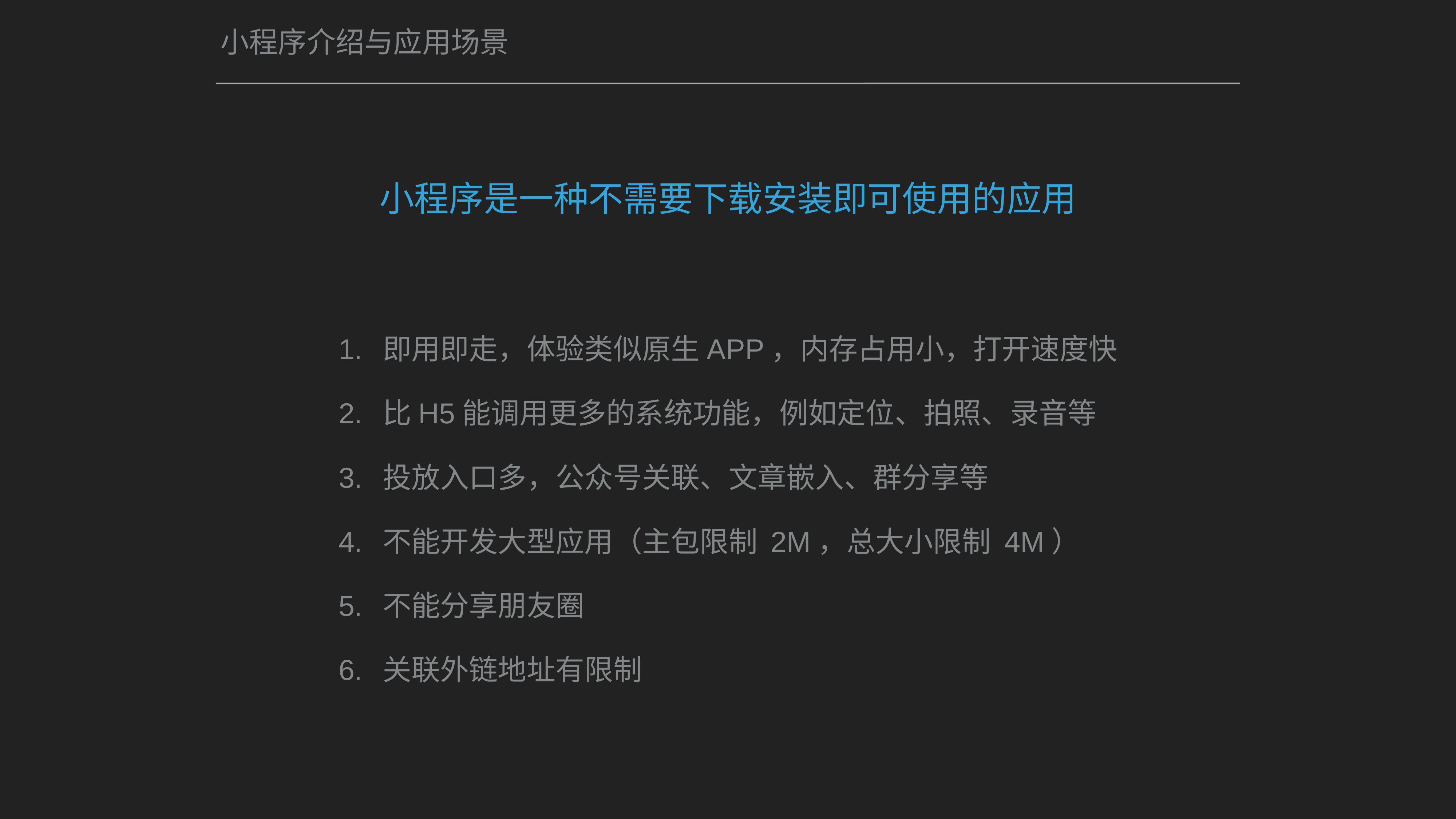

# 小程序介绍与应用场景
小程序是一种不需要下载安装即可使用的应用
即用即走，体验类似原生APP，内存占用小，打开速度快
比H5能调用更多的系统功能，例如定位、拍照、录音等
投放入口多，公众号关联、文章嵌入、群分享等
不能开发大型应用（主包限制 2M，总大小限制 4M）
不能分享朋友圈
关联外链地址有限制